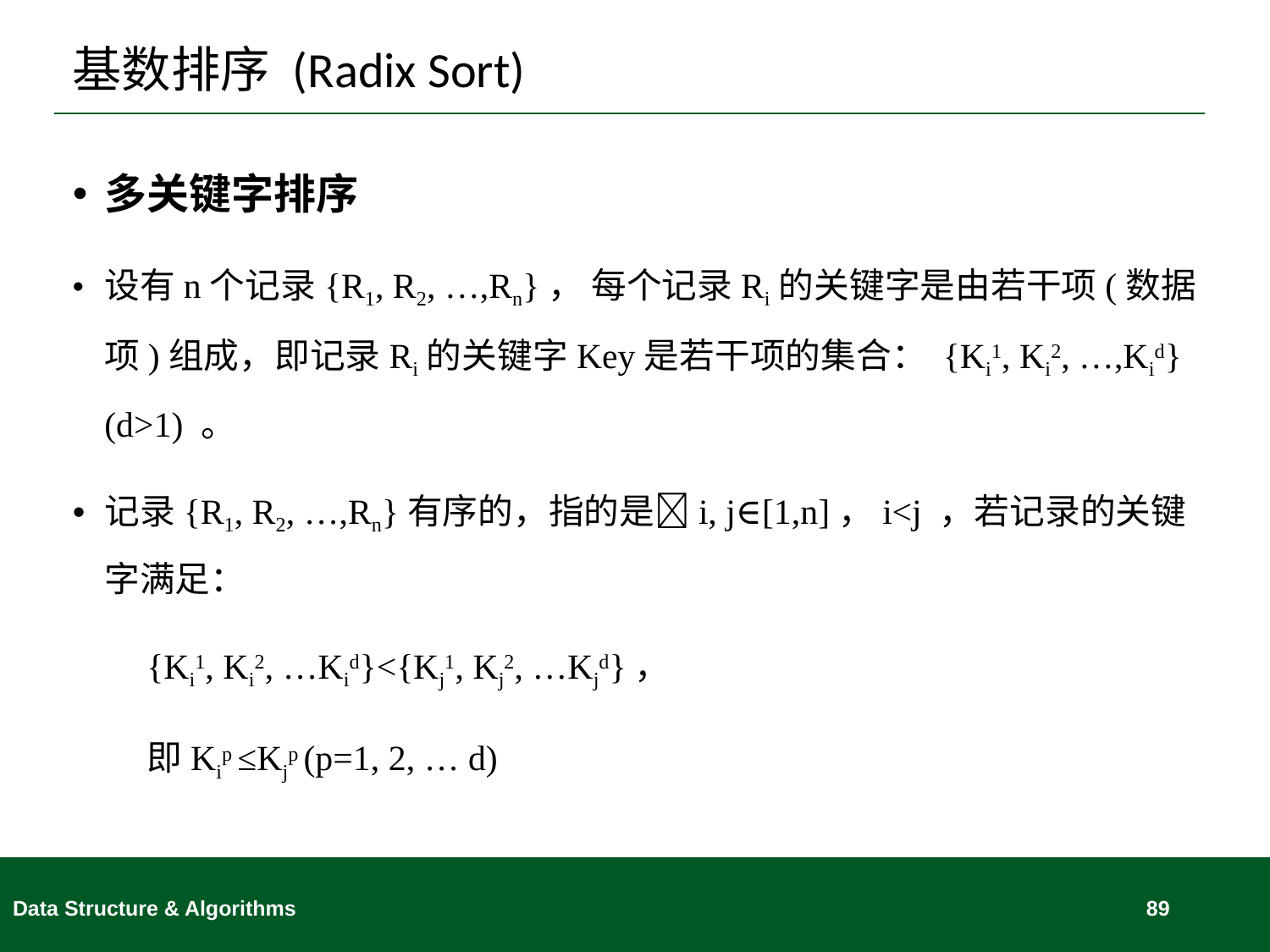

# 基数排序 (Radix Sort)
多关键字排序
设有n个记录{R1, R2, …,Rn}， 每个记录Ri的关键字是由若干项(数据项)组成，即记录Ri的关键字Key是若干项的集合： {Ki1, Ki2, …,Kid}(d>1) 。
记录{R1, R2, …,Rn}有序的，指的是∀i, j∈[1,n]，i<j ，若记录的关键字满足：
{Ki1, Ki2, …Kid}<{Kj1, Kj2, …Kjd}，
即Kip ≤Kjp (p=1, 2, … d)

Data Structure & Algorithms
89